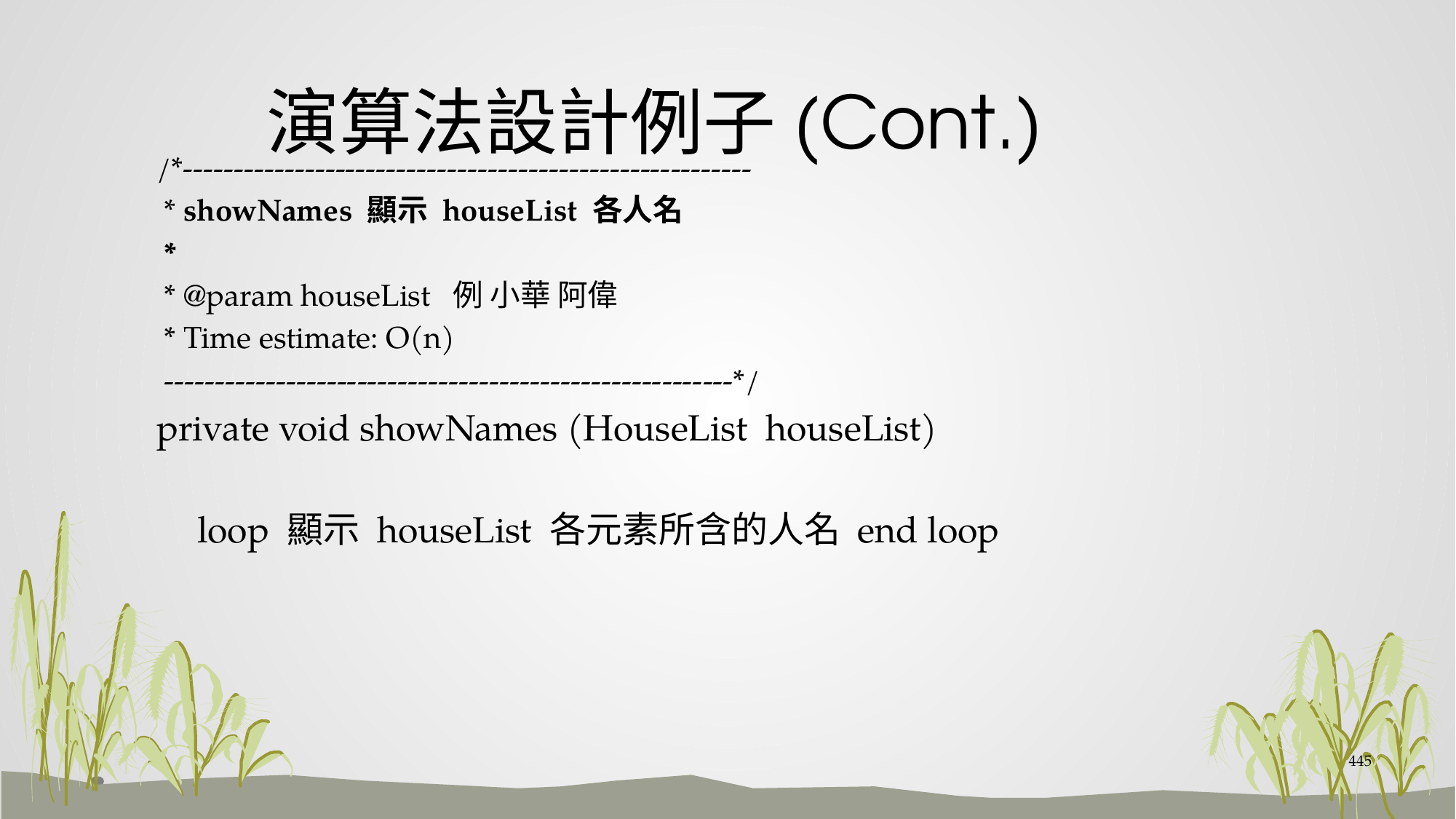

演算法設計例子(Cont.)
/*--------------------------------------------------------
 * showNames 顯示 houseList 各人名
 *
 * @param houseList  例 小華 阿偉
 * Time estimate: O(n)
 --------------------------------------------------------*/
private void showNames (HouseList  houseList)

	loop 顯示 houseList 各元素所含的人名 end loop

445